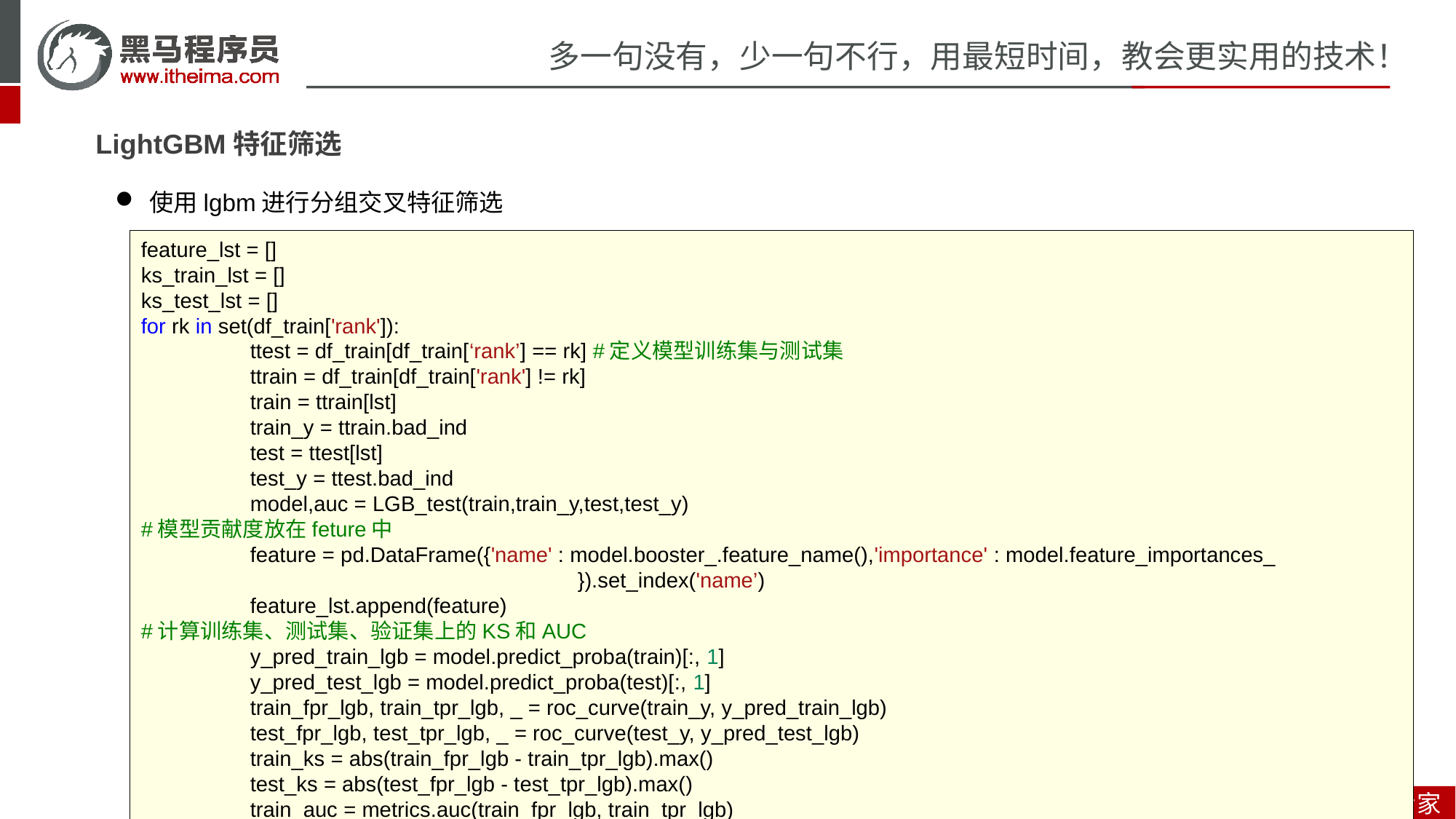

LightGBM特征筛选
使用lgbm进行分组交叉特征筛选
feature_lst = []
ks_train_lst = []
ks_test_lst = []
for rk in set(df_train['rank']):
	ttest = df_train[df_train[‘rank’] == rk] #定义模型训练集与测试集
	ttrain = df_train[df_train['rank'] != rk]
	train = ttrain[lst]
	train_y = ttrain.bad_ind
	test = ttest[lst]
	test_y = ttest.bad_ind
	model,auc = LGB_test(train,train_y,test,test_y)
#模型贡献度放在feture中
	feature = pd.DataFrame({'name' : model.booster_.feature_name(),'importance' : model.feature_importances_
				}).set_index('name’)
	feature_lst.append(feature)
#计算训练集、测试集、验证集上的KS和AUC
	y_pred_train_lgb = model.predict_proba(train)[:, 1]
	y_pred_test_lgb = model.predict_proba(test)[:, 1]
	train_fpr_lgb, train_tpr_lgb, _ = roc_curve(train_y, y_pred_train_lgb)
	test_fpr_lgb, test_tpr_lgb, _ = roc_curve(test_y, y_pred_test_lgb)
	train_ks = abs(train_fpr_lgb - train_tpr_lgb).max()
	test_ks = abs(test_fpr_lgb - test_tpr_lgb).max()
	train_auc = metrics.auc(train_fpr_lgb, train_tpr_lgb)
	test_auc = metrics.auc(test_fpr_lgb, test_tpr_lgb)
	ks_train_lst.append(train_ks)
	ks_test_lst.append(test_ks)
train_ks = np.mean(ks_train_lst)
test_ks = np.mean(ks_test_lst)
print('train_ks: ',train_ks)
print('test_ks: ',test_ks)